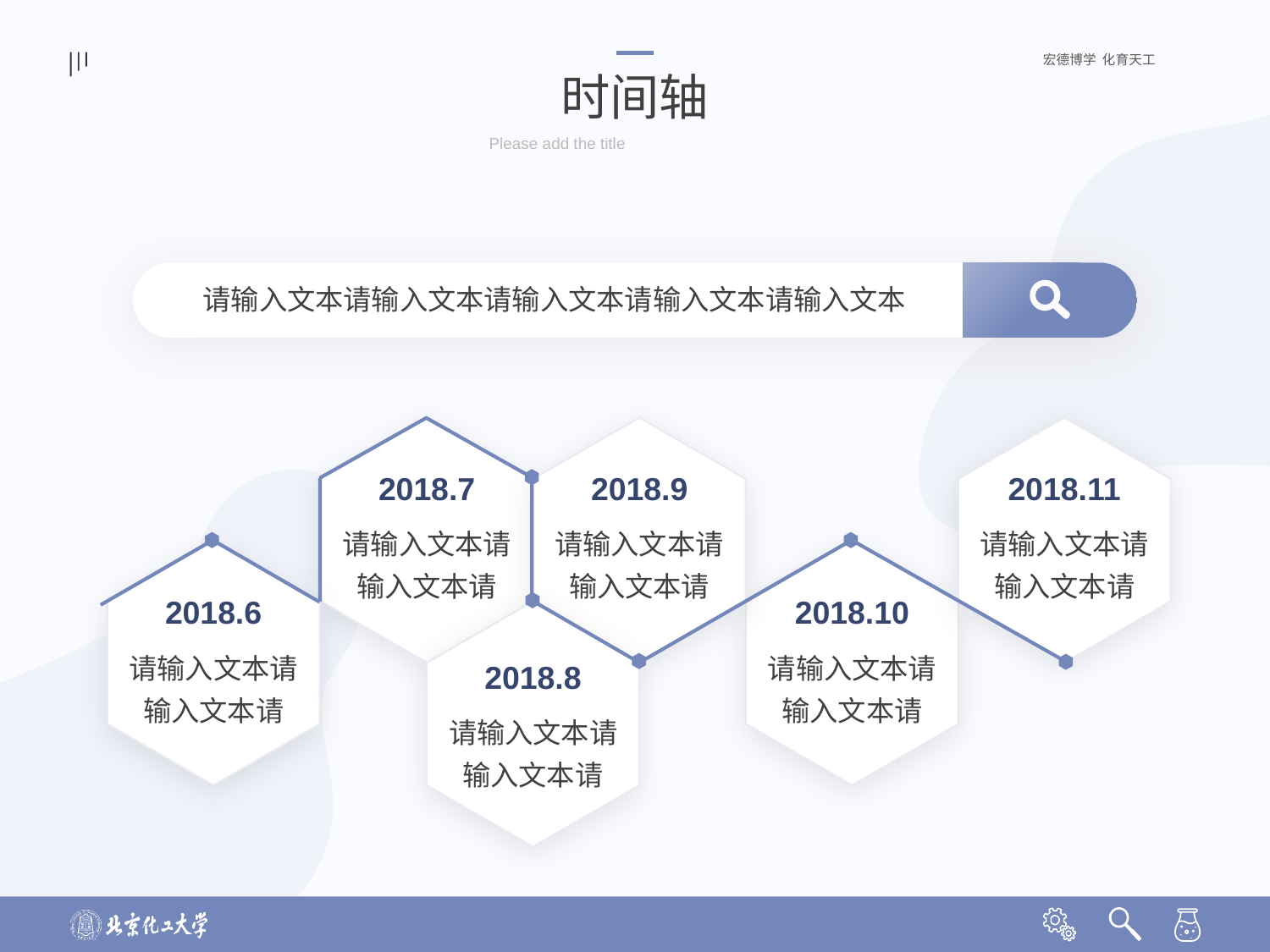

时间轴
Please add the title

请输入文本请输入文本请输入文本请输入文本请输入文本

2018.7
2018.9
2018.11

请输入文本请输入文本请
请输入文本请输入文本请
请输入文本请输入文本请

2018.6
2018.10

请输入文本请输入文本请
请输入文本请输入文本请
2018.8

请输入文本请输入文本请